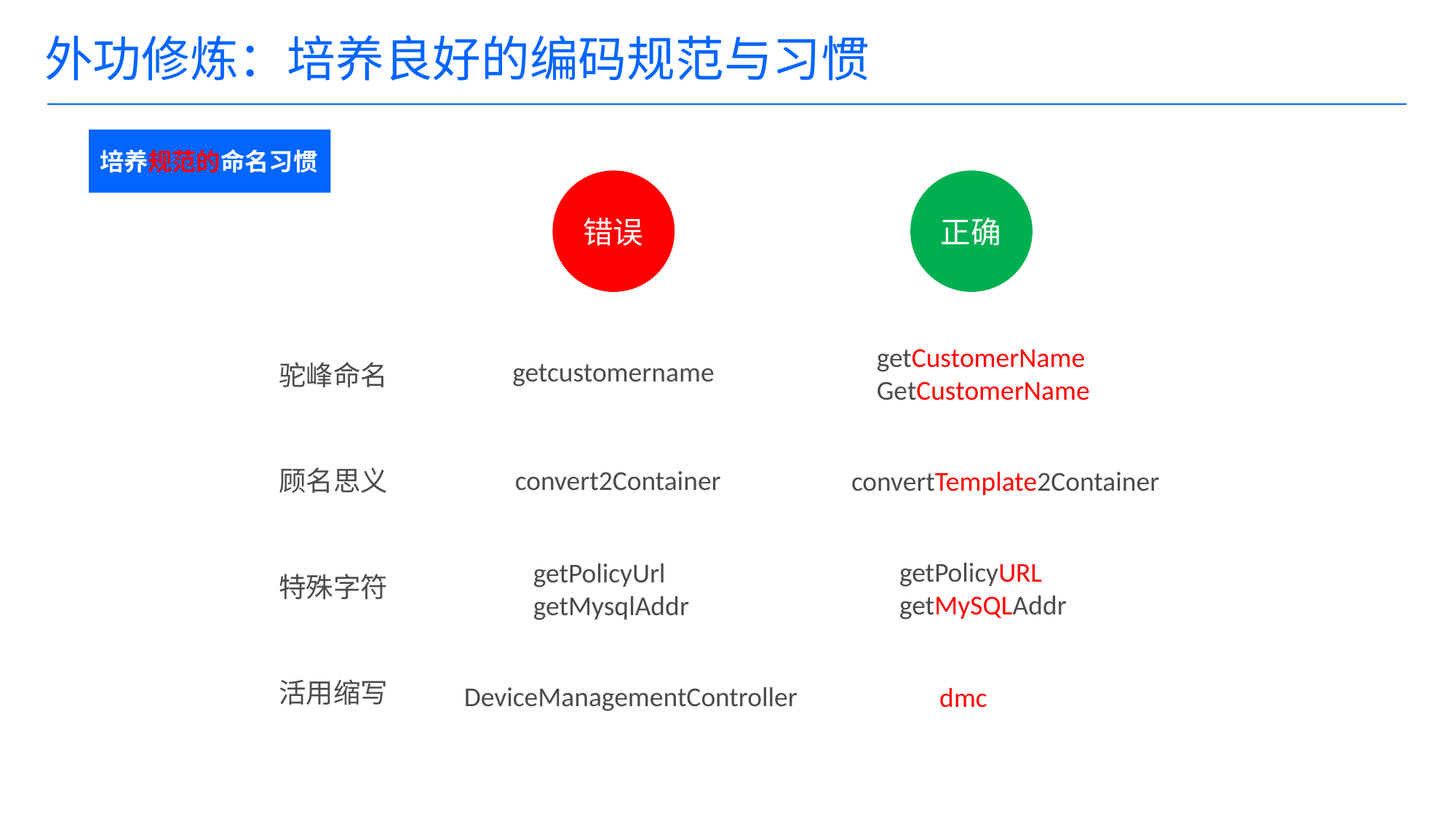

# 外功修炼：培养良好的编码规范与习惯
培养规范的命名习惯

正确

错误
getCustomerName
GetCustomerName
getcustomername
驼峰命名
convert2Container
convertTemplate2Container
顾名思义
getPolicyURL
getMySQLAddr
getPolicyUrl
getMysqlAddr
特殊字符
活用缩写
DeviceManagementController
dmc